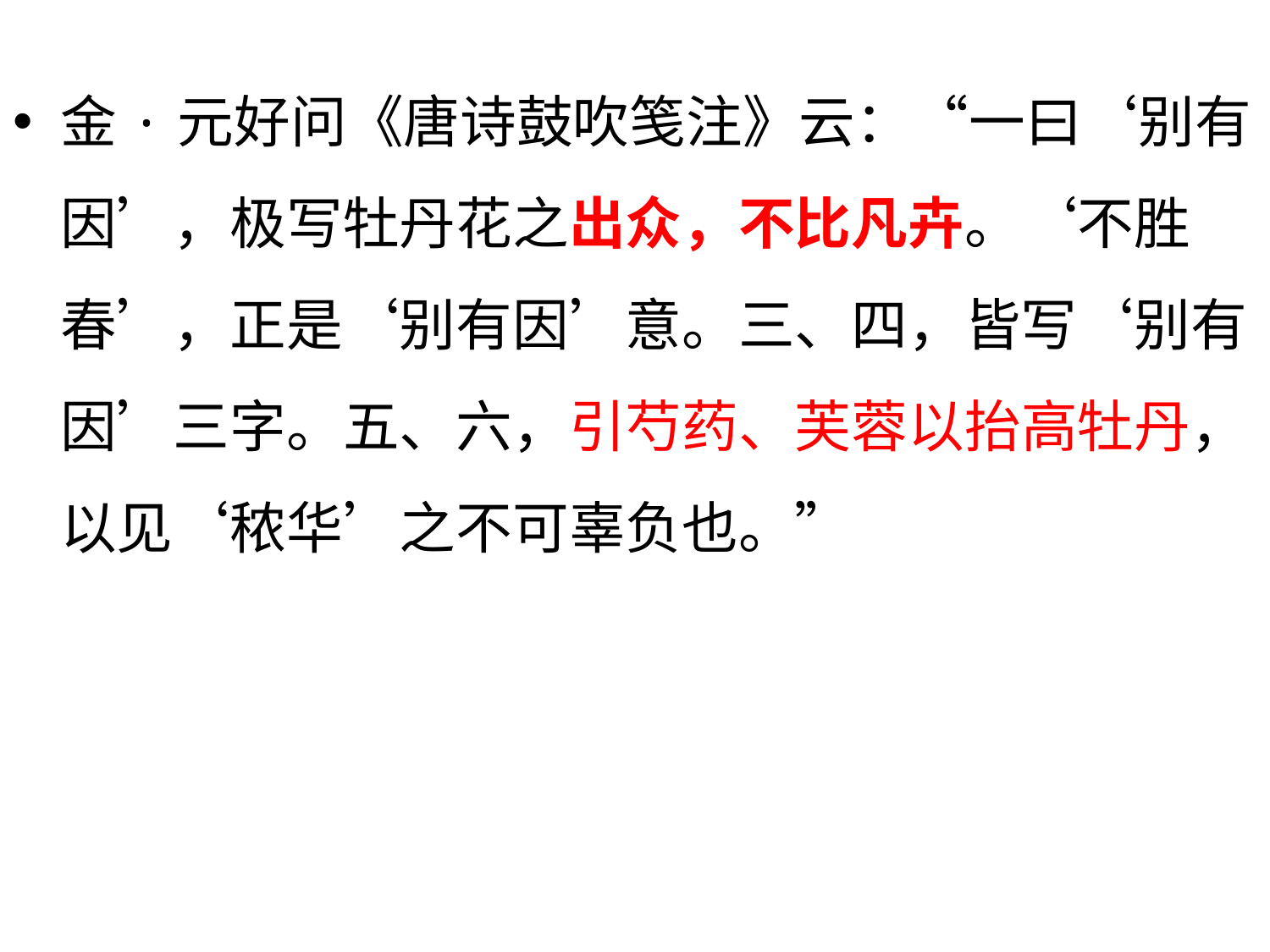

金·元好问《唐诗鼓吹笺注》云：“一曰‘别有因’，极写牡丹花之出众，不比凡卉。‘不胜春’，正是‘别有因’意。三、四，皆写‘别有因’三字。五、六，引芍药、芙蓉以抬高牡丹，以见‘秾华’之不可辜负也。”